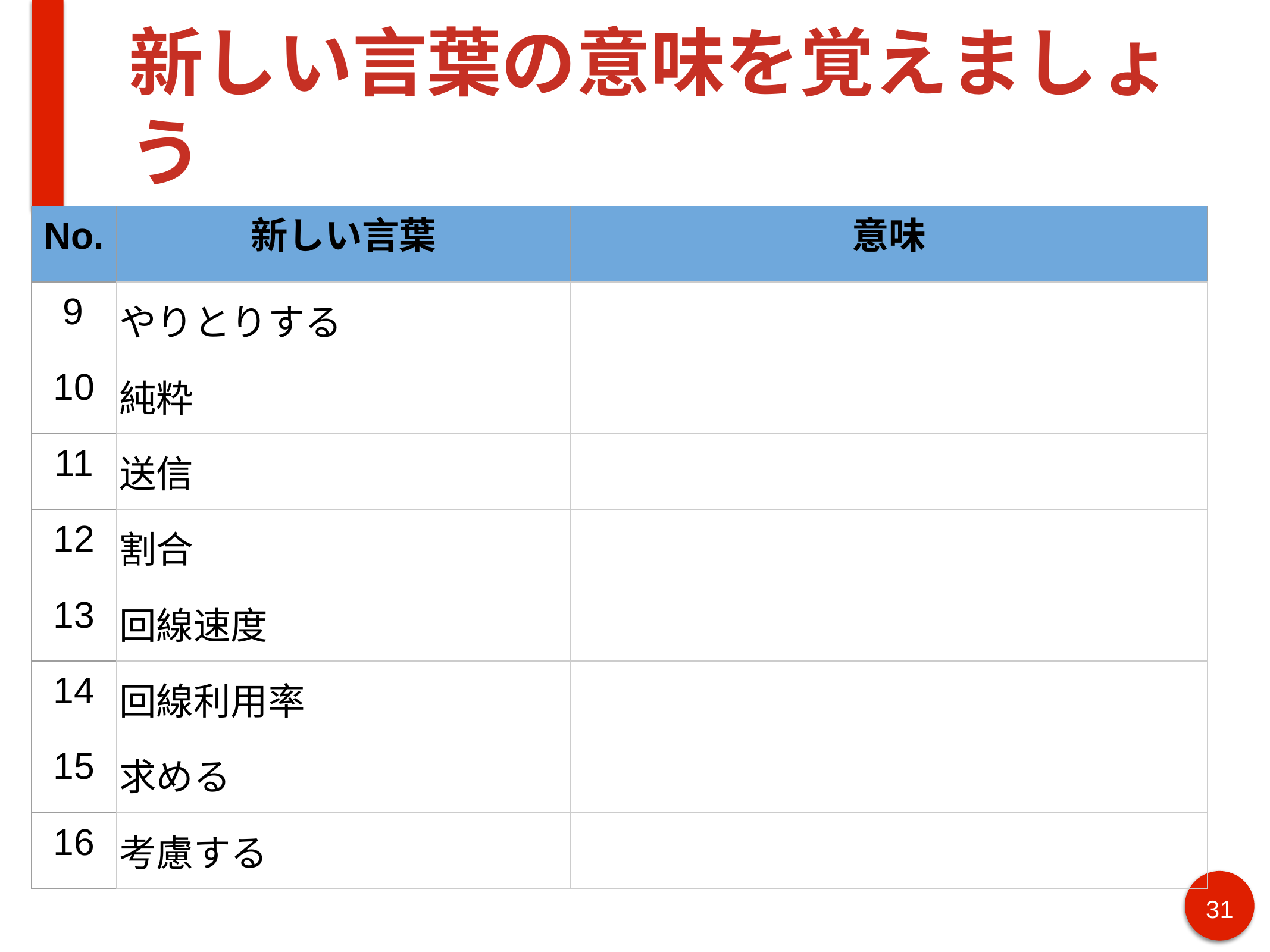

# 新しい言葉の意味を覚えましょう
| No. | 新しい言葉 | 意味 |
| --- | --- | --- |
| 9 | やりとりする |  |
| 10 | 純粋 |  |
| 11 | 送信 |  |
| 12 | 割合 |  |
| 13 | 回線速度 |  |
| 14 | 回線利用率 |  |
| 15 | 求める |  |
| 16 | 考慮する |  |
31